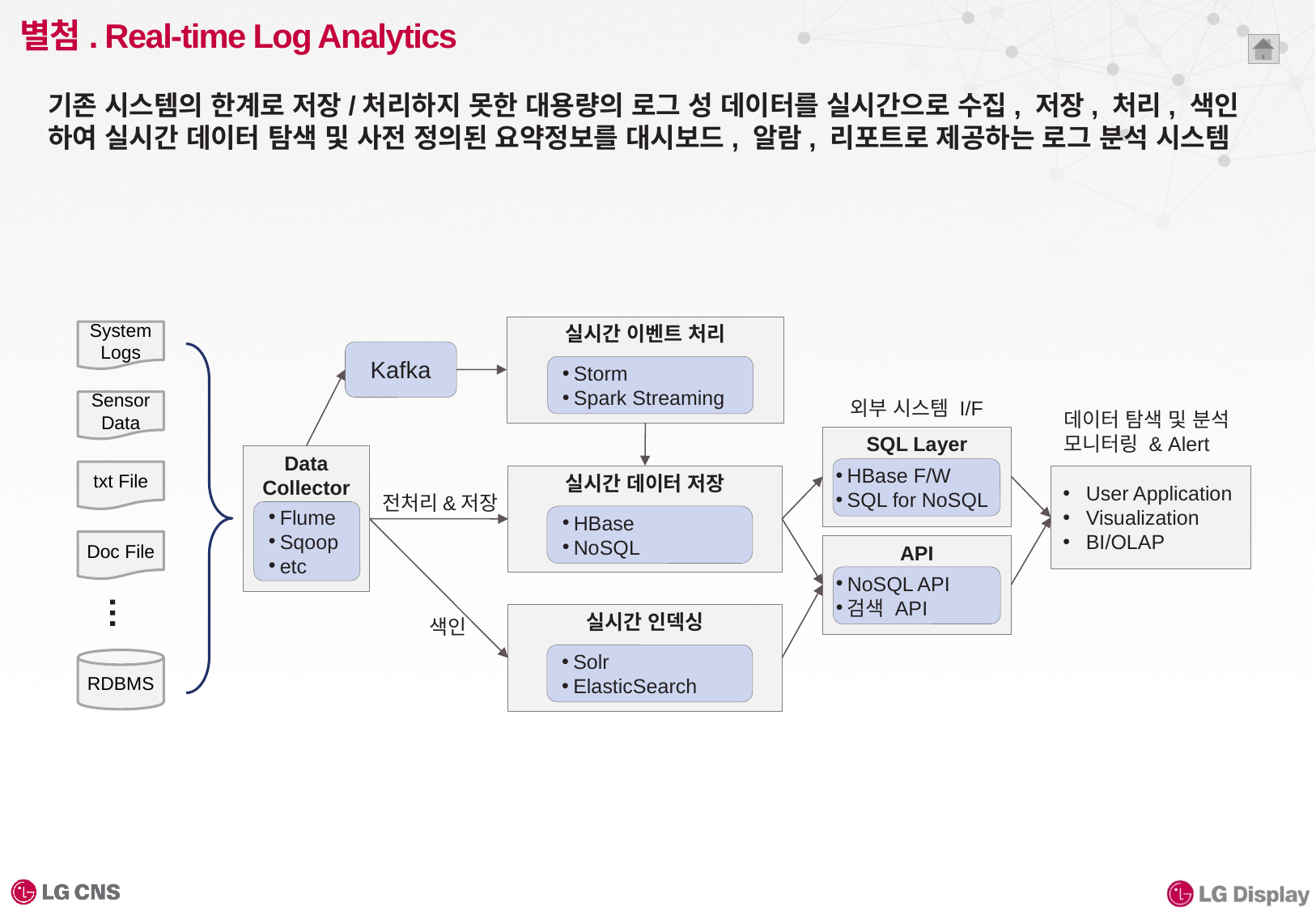

# 별첨. Real-time Log Analytics

기존 시스템의 한계로 저장/처리하지 못한 대용량의 로그 성 데이터를 실시간으로 수집, 저장, 처리, 색인 하여 실시간 데이터 탐색 및 사전 정의된 요약정보를 대시보드, 알람, 리포트로 제공하는 로그 분석 시스템
실시간 이벤트 처리
System Logs
Kafka

Storm
Spark Streaming
외부 시스템 I/F
Sensor
Data
데이터 탐색 및 분석
모니터링 & Alert
SQL Layer
Data Collector
HBase F/W
SQL for NoSQL
txt File
실시간 데이터 저장
User Application
Visualization
BI/OLAP
전처리&저장
Flume
Sqoop
etc
HBase
NoSQL
Doc File
API
NoSQL API
검색 API
…
실시간 인덱싱
색인
Solr
ElasticSearch
RDBMS